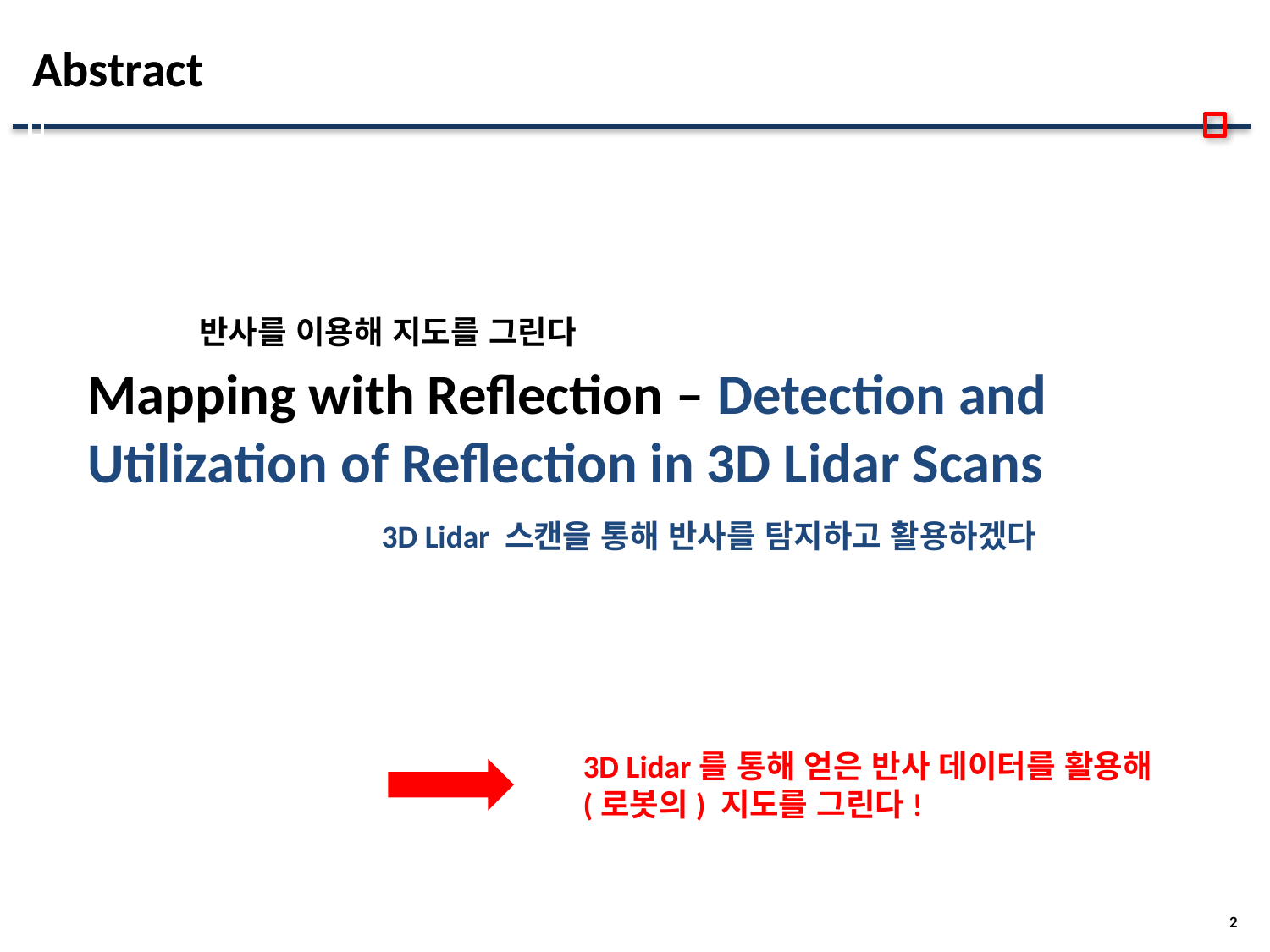

# Abstract
Mapping with Reflection – Detection and Utilization of Reflection in 3D Lidar Scans
반사를 이용해 지도를 그린다
3D Lidar 스캔을 통해 반사를 탐지하고 활용하겠다
3D Lidar를 통해 얻은 반사 데이터를 활용해
(로봇의) 지도를 그린다!

2